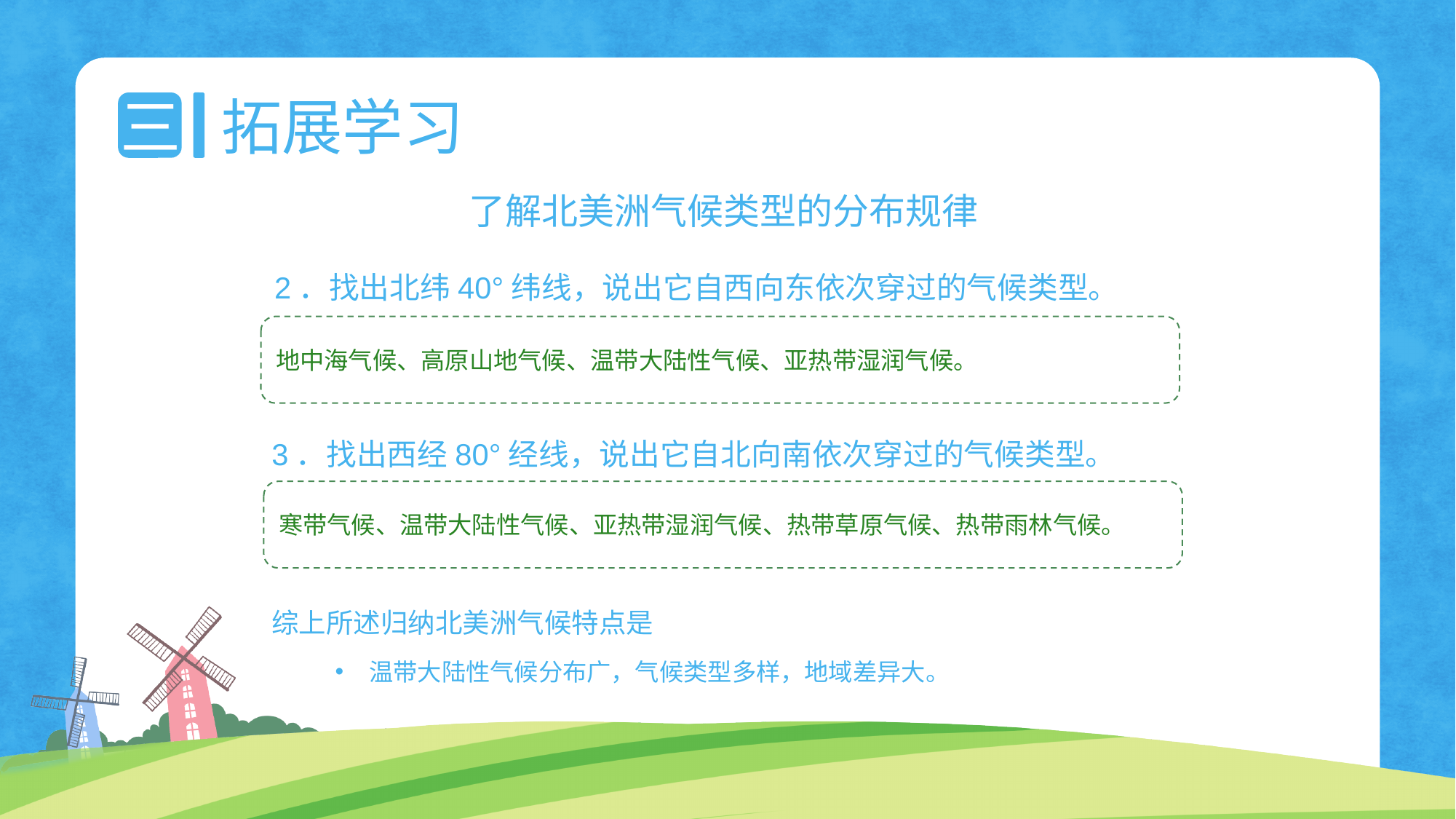

三
拓展学习
了解北美洲气候类型的分布规律
2．找出北纬40°纬线，说出它自西向东依次穿过的气候类型。
地中海气候、高原山地气候、温带大陆性气候、亚热带湿润气候。
3．找出西经80°经线，说出它自北向南依次穿过的气候类型。
寒带气候、温带大陆性气候、亚热带湿润气候、热带草原气候、热带雨林气候。
综上所述归纳北美洲气候特点是
温带大陆性气候分布广，气候类型多样，地域差异大。